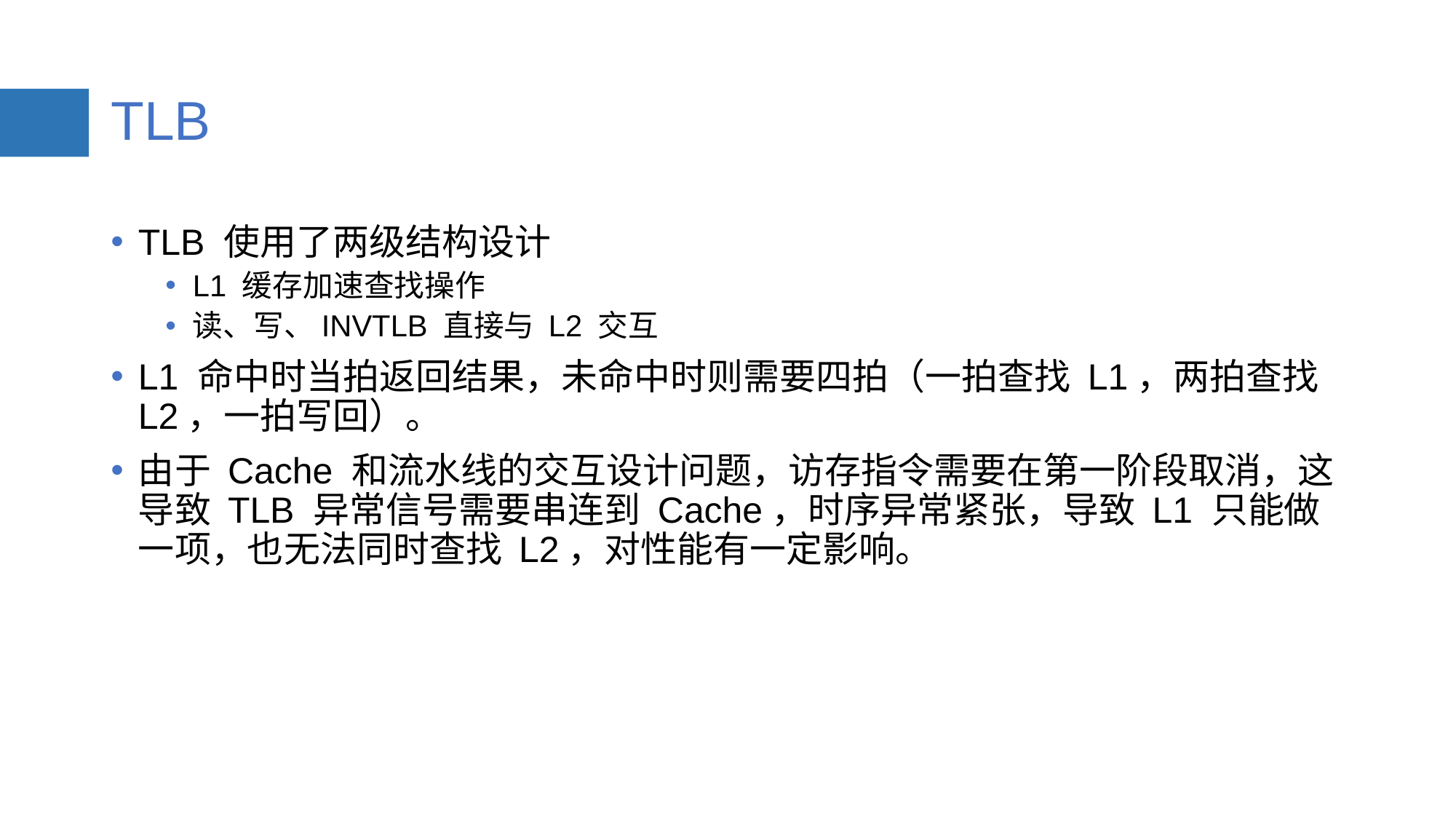

# TLB
TLB 使用了两级结构设计
L1 缓存加速查找操作
读、写、INVTLB 直接与 L2 交互
L1 命中时当拍返回结果，未命中时则需要四拍（一拍查找 L1，两拍查找 L2，一拍写回）。
由于 Cache 和流水线的交互设计问题，访存指令需要在第一阶段取消，这导致 TLB 异常信号需要串连到 Cache，时序异常紧张，导致 L1 只能做一项，也无法同时查找 L2，对性能有一定影响。